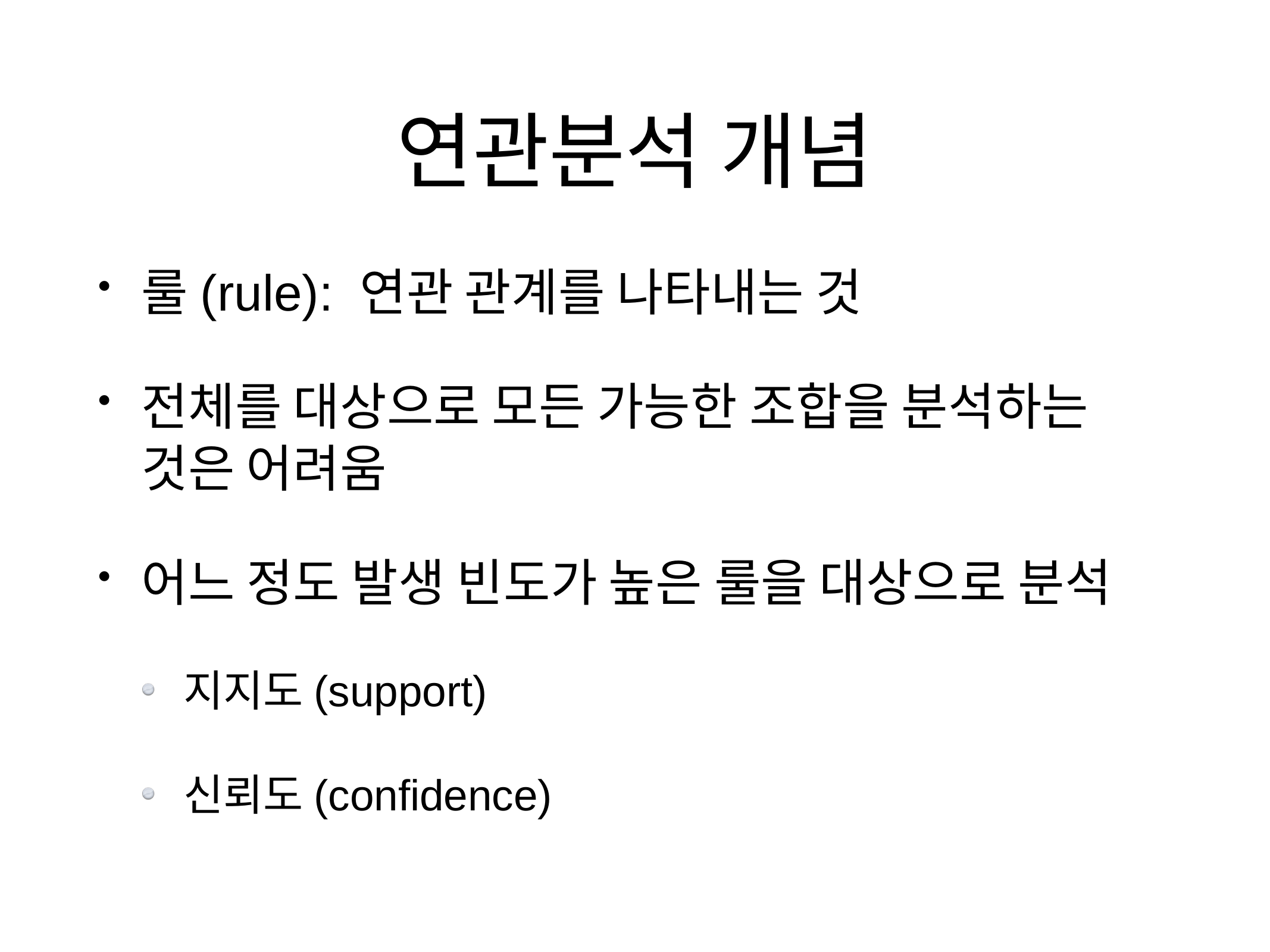

# 연관분석 개념
룰(rule): 연관 관계를 나타내는 것
전체를 대상으로 모든 가능한 조합을 분석하는 것은 어려움
어느 정도 발생 빈도가 높은 룰을 대상으로 분석
지지도(support)
신뢰도(confidence)
163